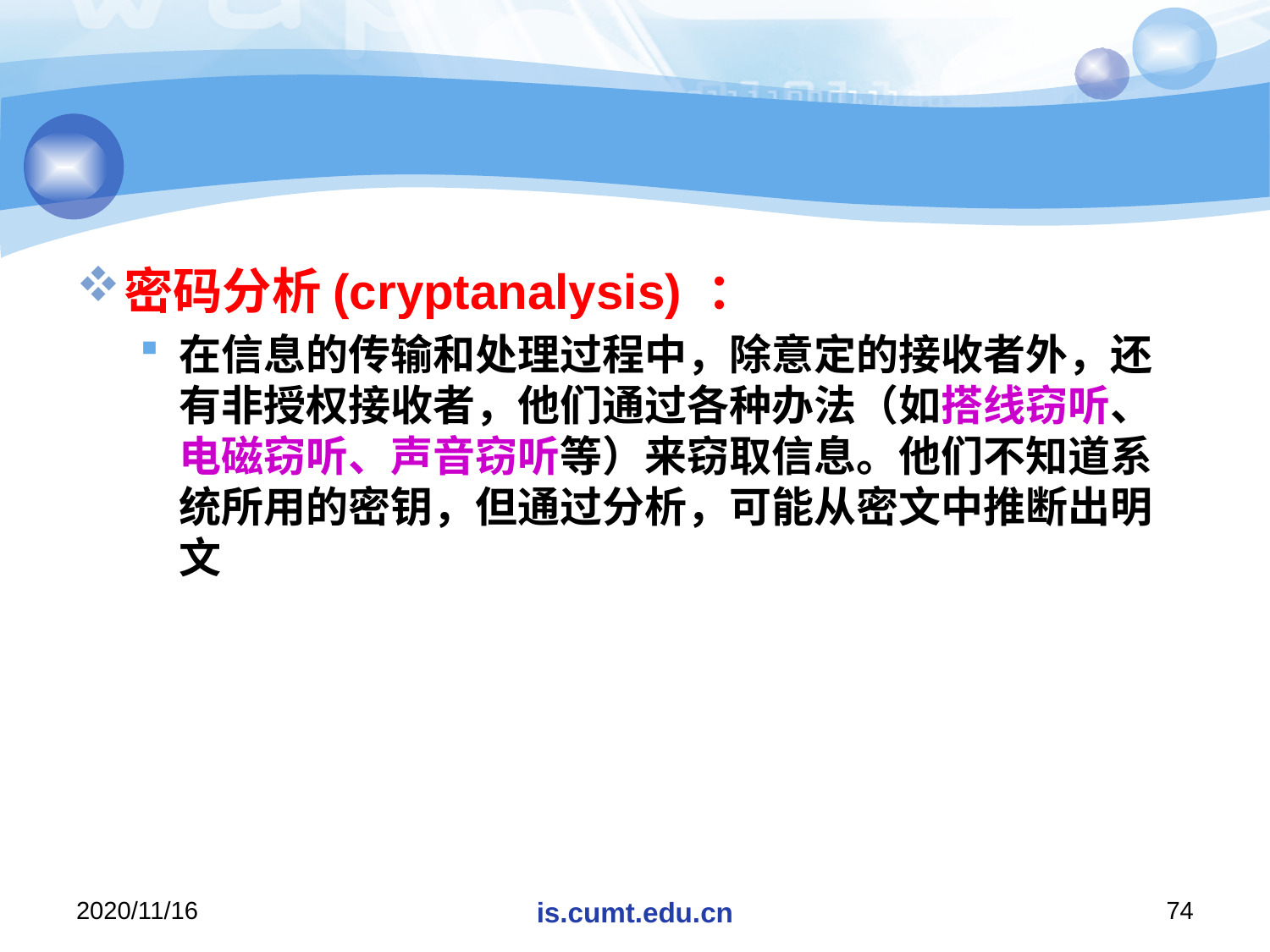

#
密码分析(cryptanalysis) ：
在信息的传输和处理过程中，除意定的接收者外，还有非授权接收者，他们通过各种办法（如搭线窃听、电磁窃听、声音窃听等）来窃取信息。他们不知道系统所用的密钥，但通过分析，可能从密文中推断出明文

2020/11/16
is.cumt.edu.cn
74